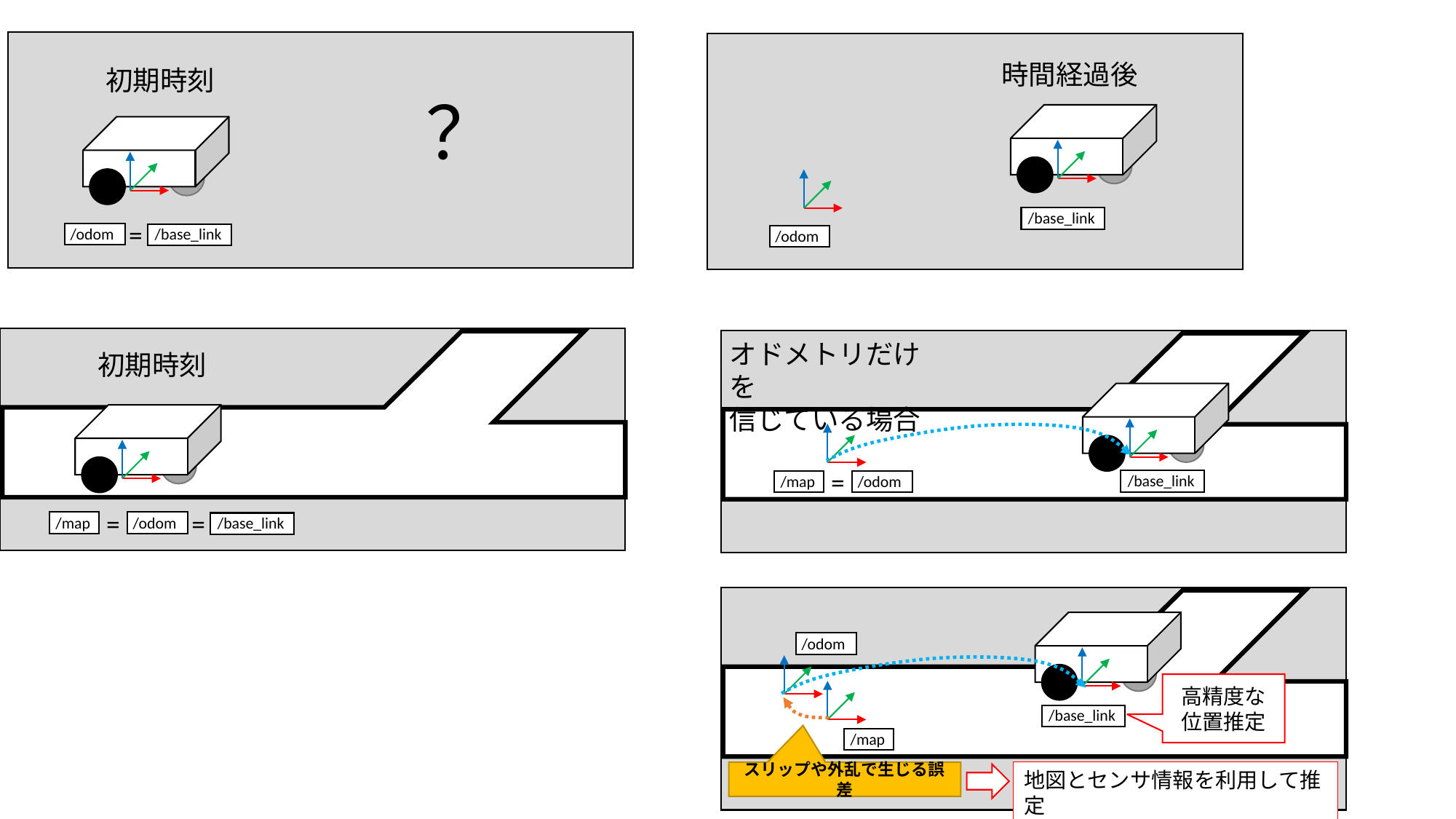

時間経過後
初期時刻
？

/base_link

=
/odom

/base_link

/odom

オドメトリだけを
信じている場合

初期時刻

=
/map

/odom

/base_link

=
=
/map

/odom

/base_link

/odom

高精度な
位置推定

/base_link

/map

地図とセンサ情報を利用して推定
スリップや外乱で生じる誤差